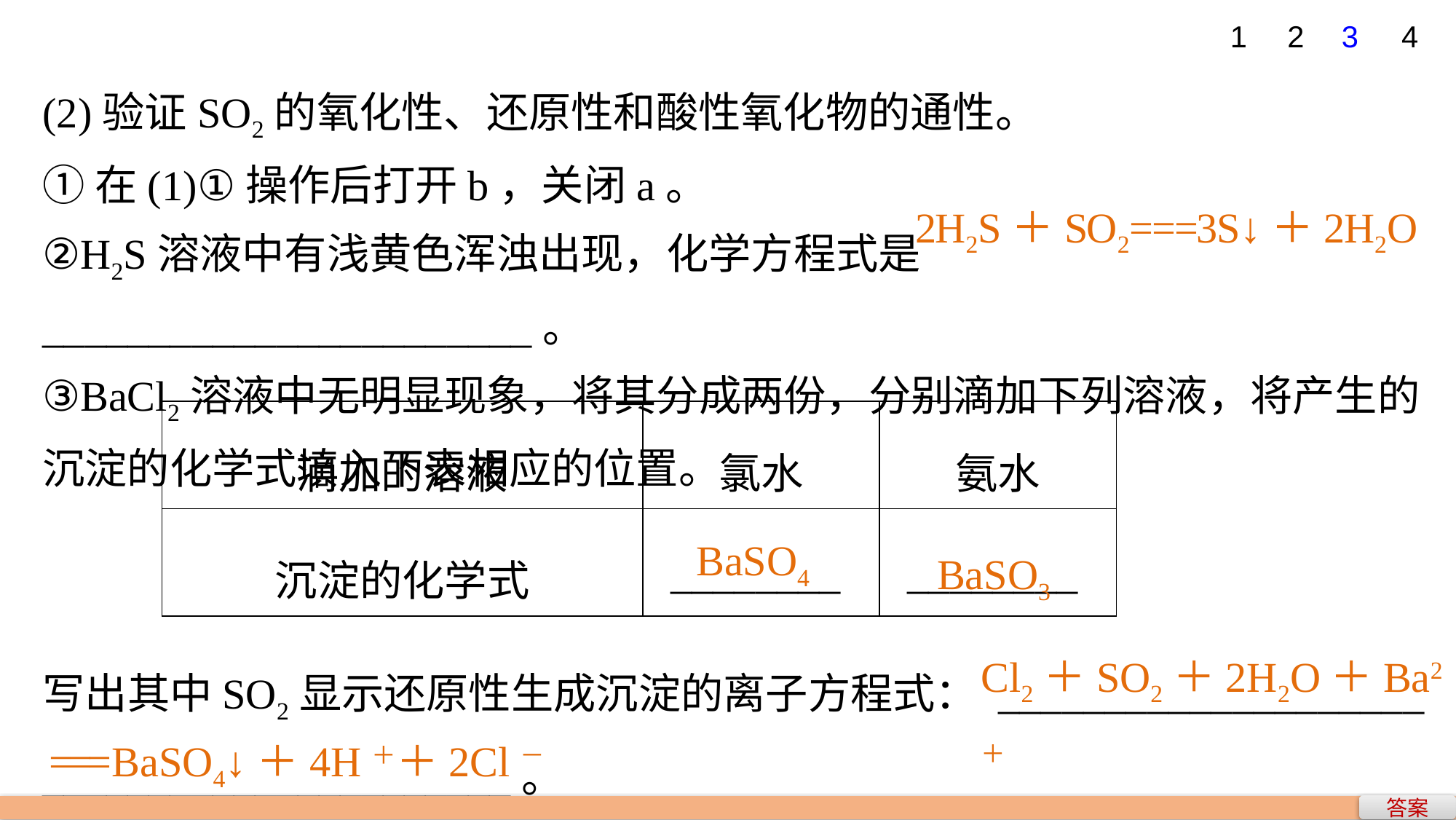

1
2
3
4
(2)验证SO2的氧化性、还原性和酸性氧化物的通性。
①在(1)①操作后打开b，关闭a。
②H2S溶液中有浅黄色浑浊出现，化学方程式是_______________________。
③BaCl2溶液中无明显现象，将其分成两份，分别滴加下列溶液，将产生的沉淀的化学式填入下表相应的位置。
2H2S＋SO2===3S↓＋2H2O
| 滴加的溶液 | 氯水 | 氨水 |
| --- | --- | --- |
| 沉淀的化学式 | \_\_\_\_\_\_\_\_ | \_\_\_\_\_\_\_\_ |
BaSO3
BaSO4
Cl2＋SO2＋2H2O＋Ba2＋
写出其中SO2显示还原性生成沉淀的离子方程式： ____________________
______________________。
===BaSO4↓＋4H＋＋2Cl－
答案